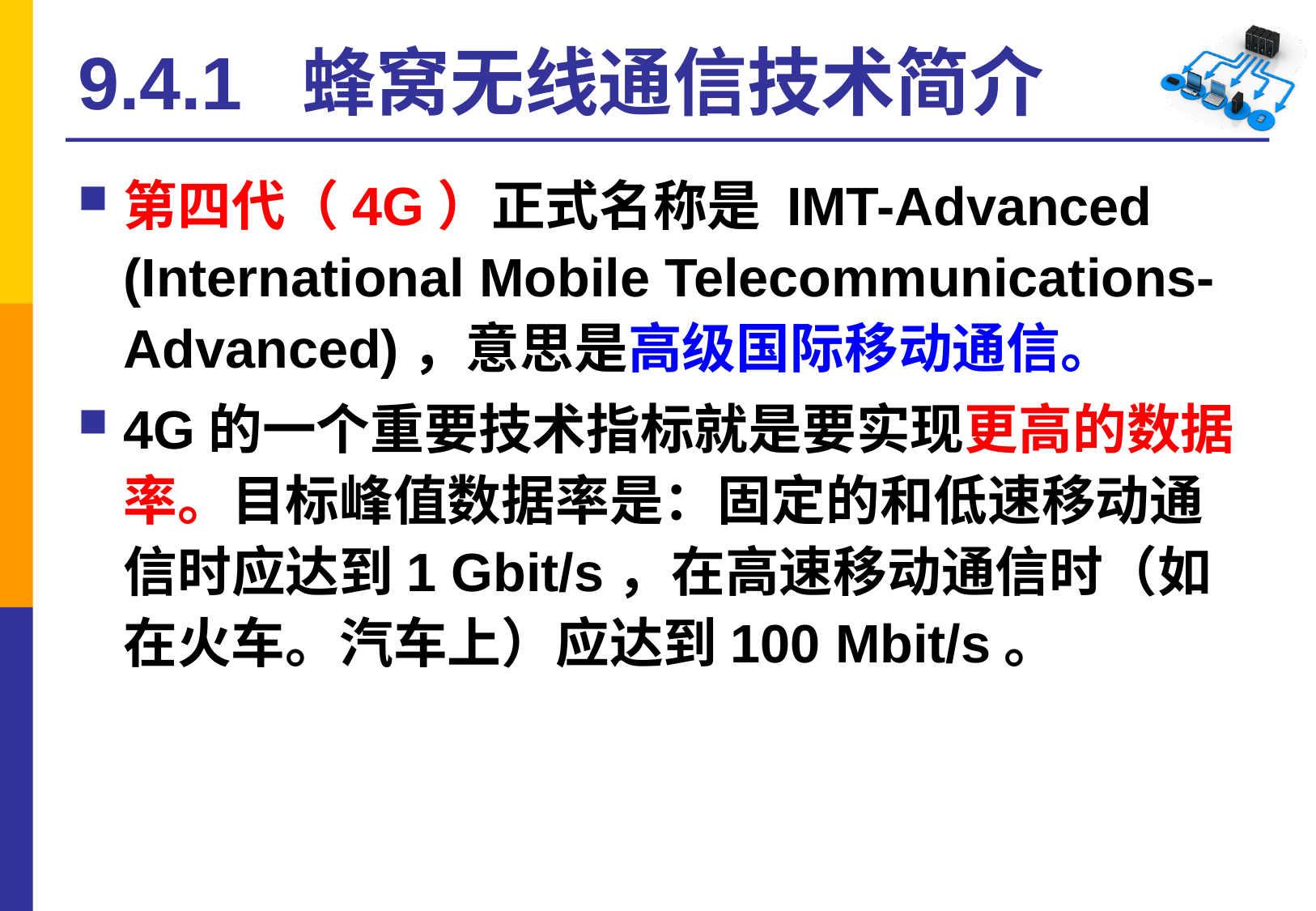

# 9.4.1  蜂窝无线通信技术简介
第四代（4G）正式名称是 IMT-Advanced (International Mobile Telecommunications-Advanced)，意思是高级国际移动通信。
4G的一个重要技术指标就是要实现更高的数据率。目标峰值数据率是：固定的和低速移动通信时应达到1 Gbit/s，在高速移动通信时（如在火车。汽车上）应达到100 Mbit/s。